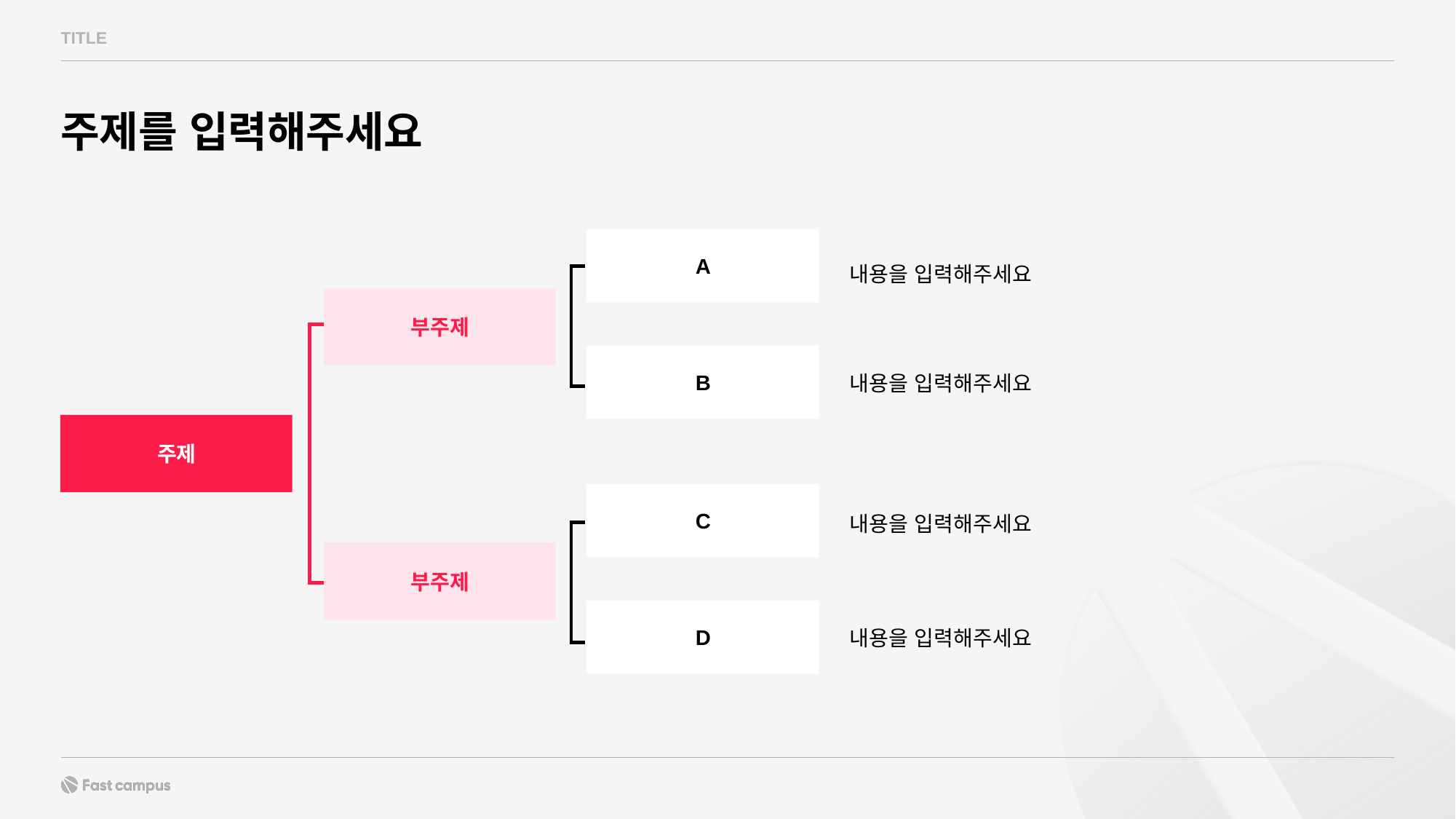

TITLE
주제를 입력해주세요
A
내용을 입력해주세요
부주제
B
내용을 입력해주세요
주제
C
내용을 입력해주세요
부주제
D
내용을 입력해주세요